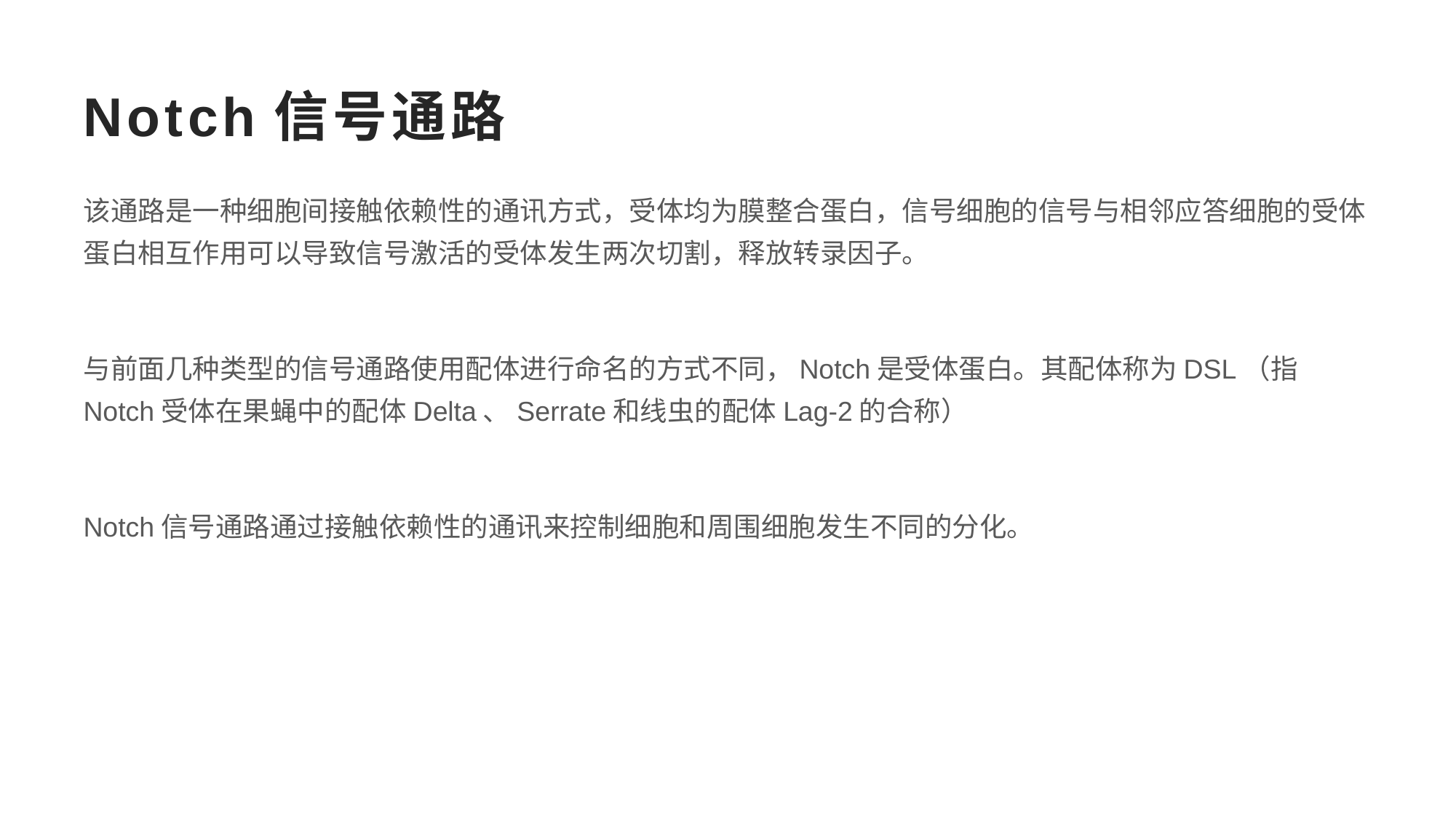

# Notch信号通路
该通路是一种细胞间接触依赖性的通讯方式，受体均为膜整合蛋白，信号细胞的信号与相邻应答细胞的受体蛋白相互作用可以导致信号激活的受体发生两次切割，释放转录因子。

与前面几种类型的信号通路使用配体进行命名的方式不同，Notch是受体蛋白。其配体称为DSL（指Notch受体在果蝇中的配体Delta、Serrate和线虫的配体Lag-2的合称）

Notch信号通路通过接触依赖性的通讯来控制细胞和周围细胞发生不同的分化。